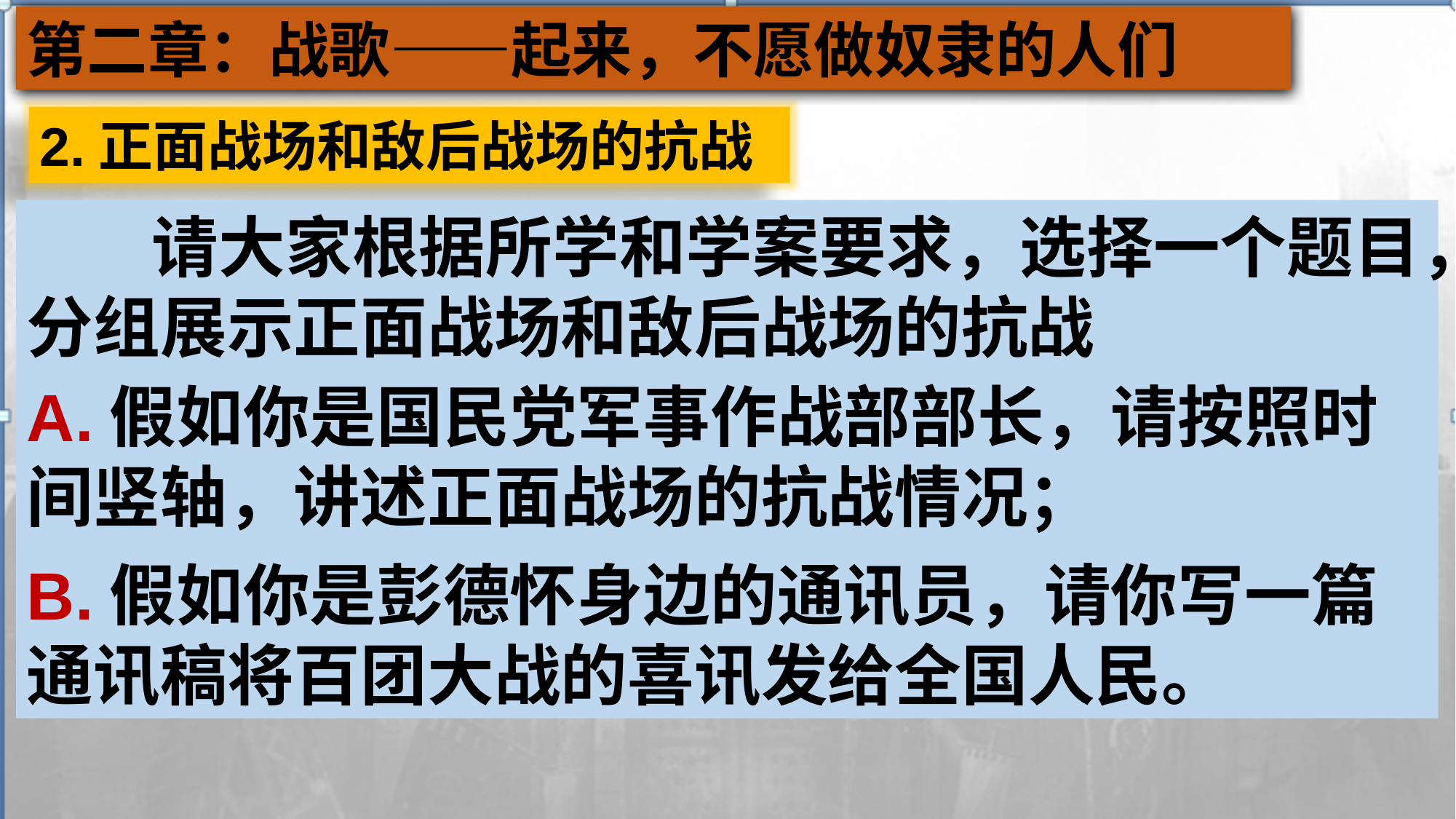

第二章：战歌——起来，不愿做奴隶的人们
2.正面战场和敌后战场的抗战
        请大家根据所学和学案要求，选择一个题目，分组展示正面战场和敌后战场的抗战
A.假如你是国民党军事作战部部长，请按照时间竖轴，讲述正面战场的抗战情况；
B.假如你是彭德怀身边的通讯员，请你写一篇通讯稿将百团大战的喜讯发给全国人民。